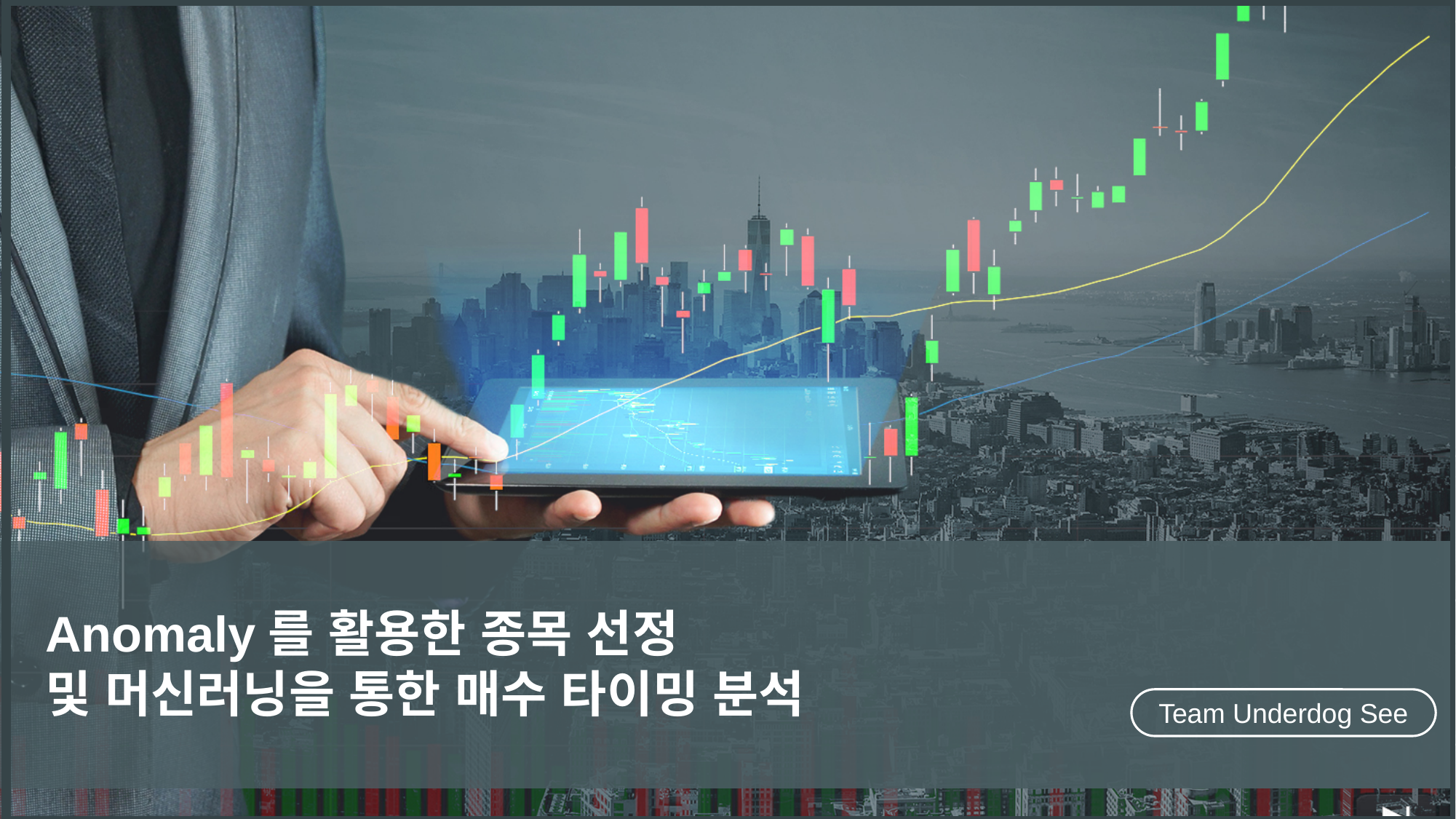

Anomaly를 활용한 종목 선정
및 머신러닝을 통한 매수 타이밍 분석

Team Underdog See